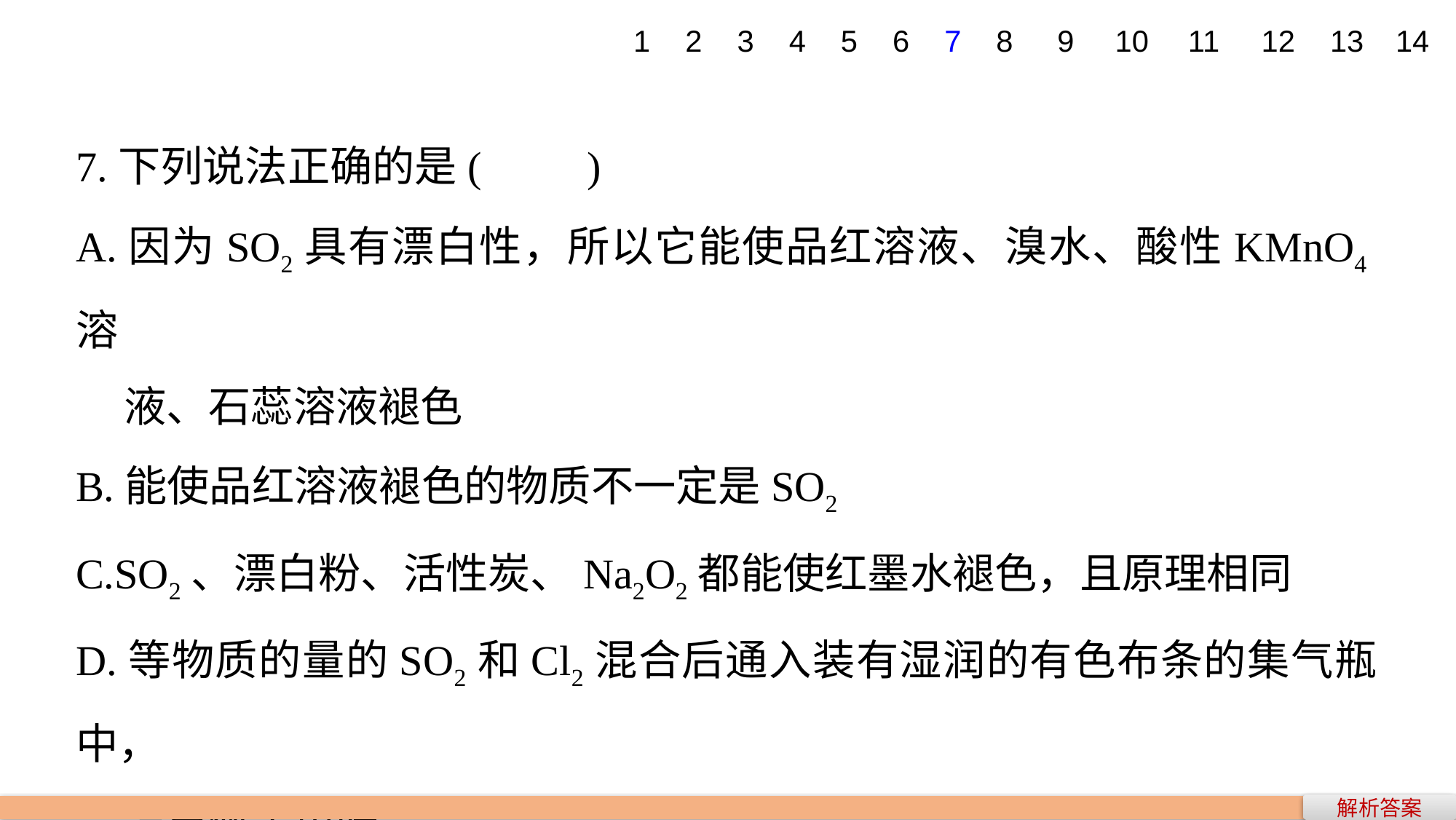

1
2
3
4
5
6
7
8
9
10
11
12
13
14
7.下列说法正确的是(　　)
A.因为SO2具有漂白性，所以它能使品红溶液、溴水、酸性KMnO4溶
    液、石蕊溶液褪色
B.能使品红溶液褪色的物质不一定是SO2
C.SO2、漂白粉、活性炭、Na2O2都能使红墨水褪色，且原理相同
D.等物质的量的SO2和Cl2混合后通入装有湿润的有色布条的集气瓶中，
    漂白效果更好
解析答案